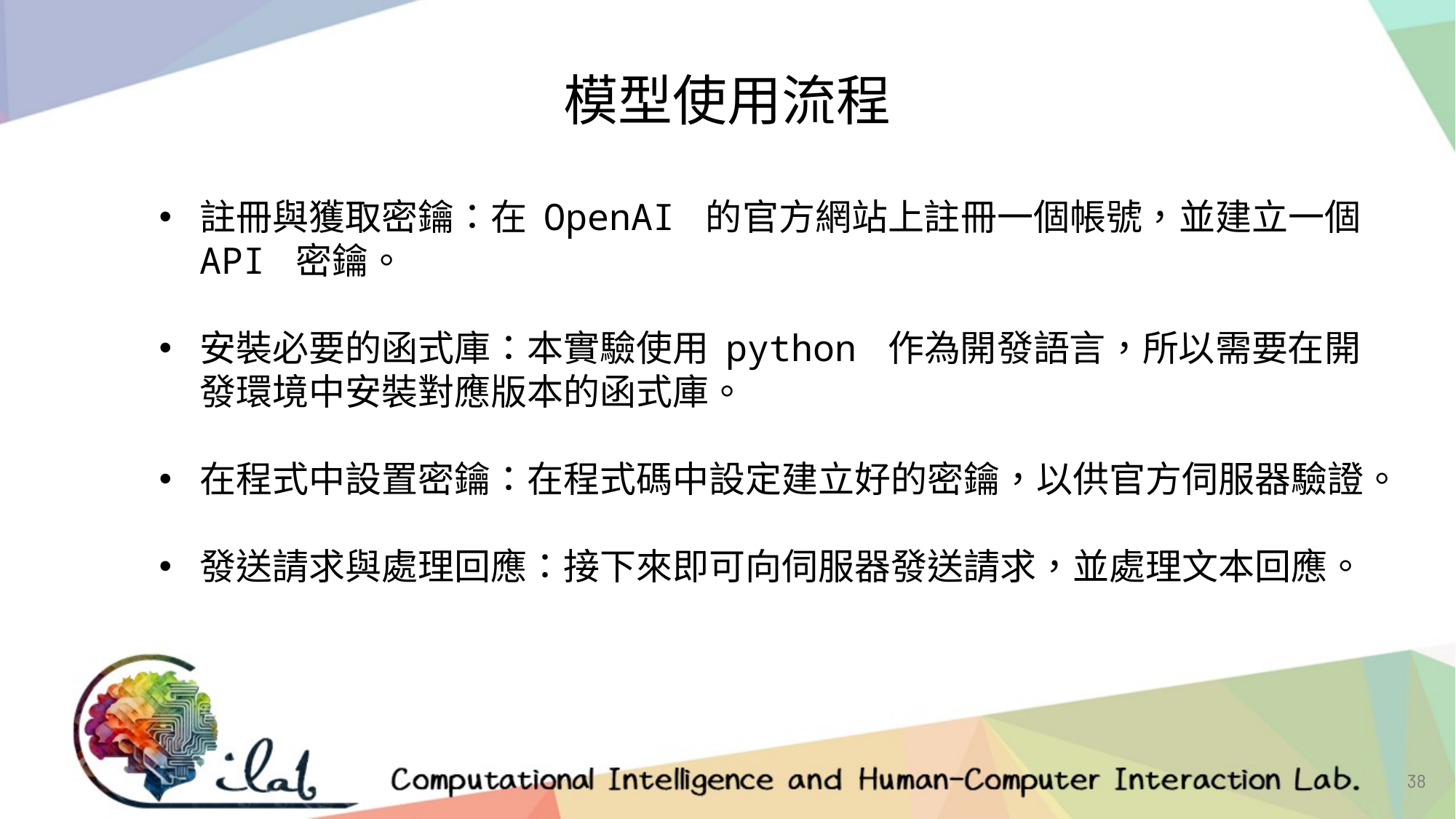

模型使用流程
註冊與獲取密鑰：在 OpenAI 的官方網站上註冊一個帳號，並建立一個 API 密鑰。

安裝必要的函式庫：本實驗使用 python 作為開發語言，所以需要在開發環境中安裝對應版本的函式庫。

在程式中設置密鑰：在程式碼中設定建立好的密鑰，以供官方伺服器驗證。

發送請求與處理回應：接下來即可向伺服器發送請求，並處理文本回應。
38